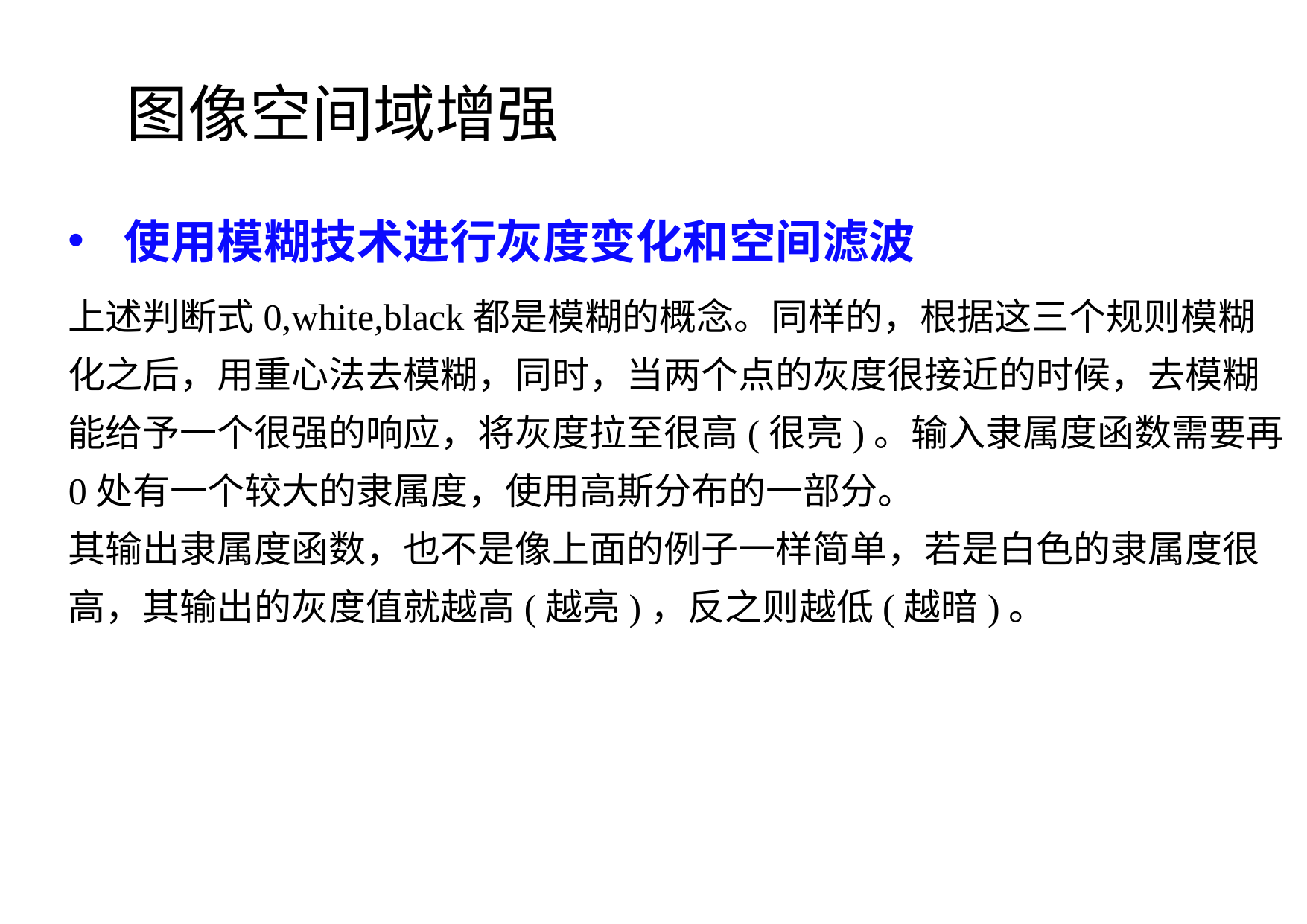

图像空间域增强
使用模糊技术进行灰度变化和空间滤波
上述判断式0,white,black都是模糊的概念。同样的，根据这三个规则模糊化之后，用重心法去模糊，同时，当两个点的灰度很接近的时候，去模糊能给予一个很强的响应，将灰度拉至很高(很亮)。输入隶属度函数需要再0处有一个较大的隶属度，使用高斯分布的一部分。
其输出隶属度函数，也不是像上面的例子一样简单，若是白色的隶属度很高，其输出的灰度值就越高(越亮)，反之则越低(越暗)。